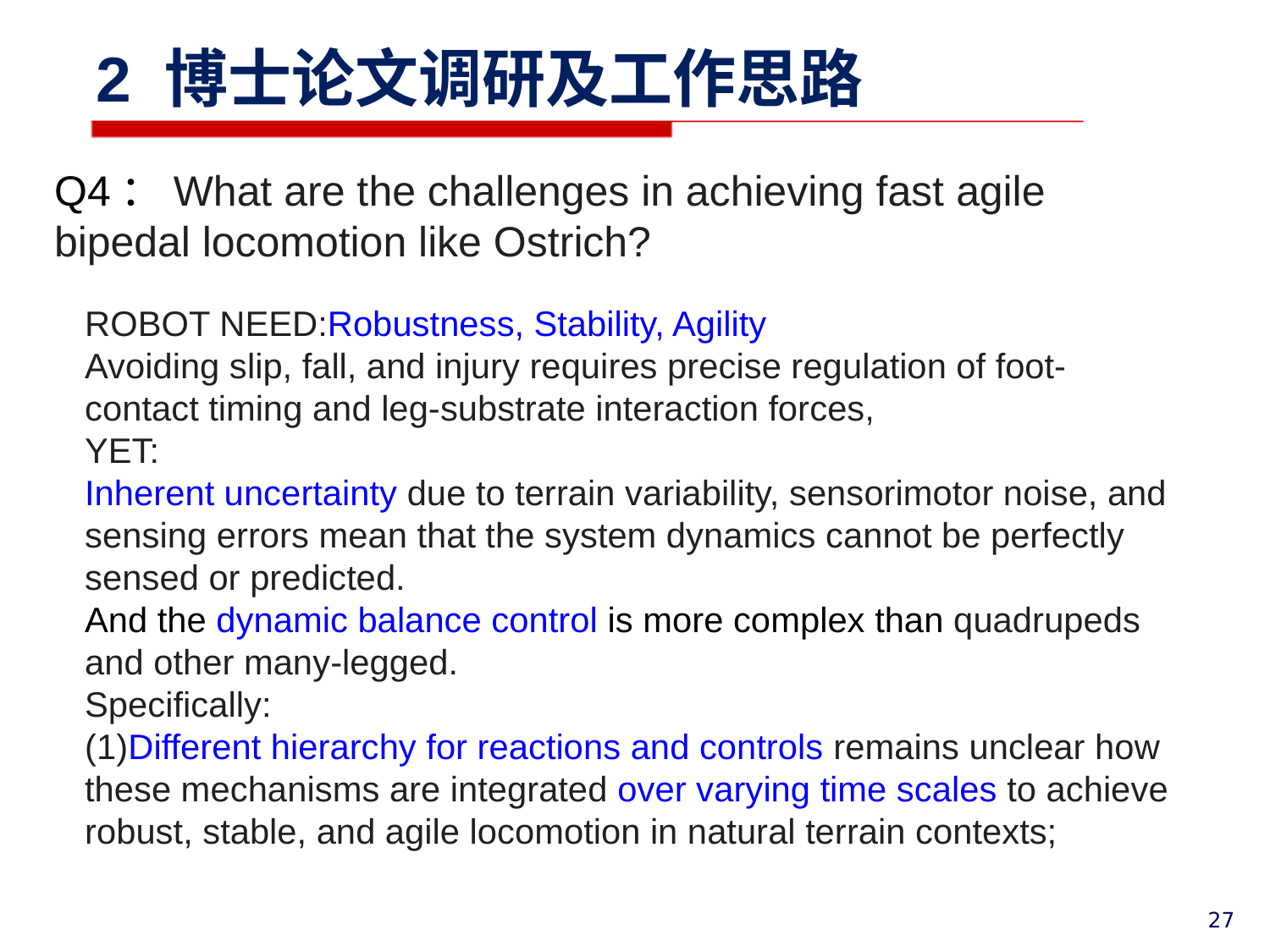

2 博士论文调研及工作思路
Q4：What are the challenges in achieving fast agile bipedal locomotion like Ostrich?
ROBOT NEED:Robustness, Stability, Agility
Avoiding slip, fall, and injury requires precise regulation of foot-contact timing and leg-substrate interaction forces,
YET:
Inherent uncertainty due to terrain variability, sensorimotor noise, and sensing errors mean that the system dynamics cannot be perfectly sensed or predicted.
And the dynamic balance control is more complex than quadrupeds and other many-legged.
Specifically:
(1)Different hierarchy for reactions and controls remains unclear how these mechanisms are integrated over varying time scales to achieve robust, stable, and agile locomotion in natural terrain contexts;

27
27